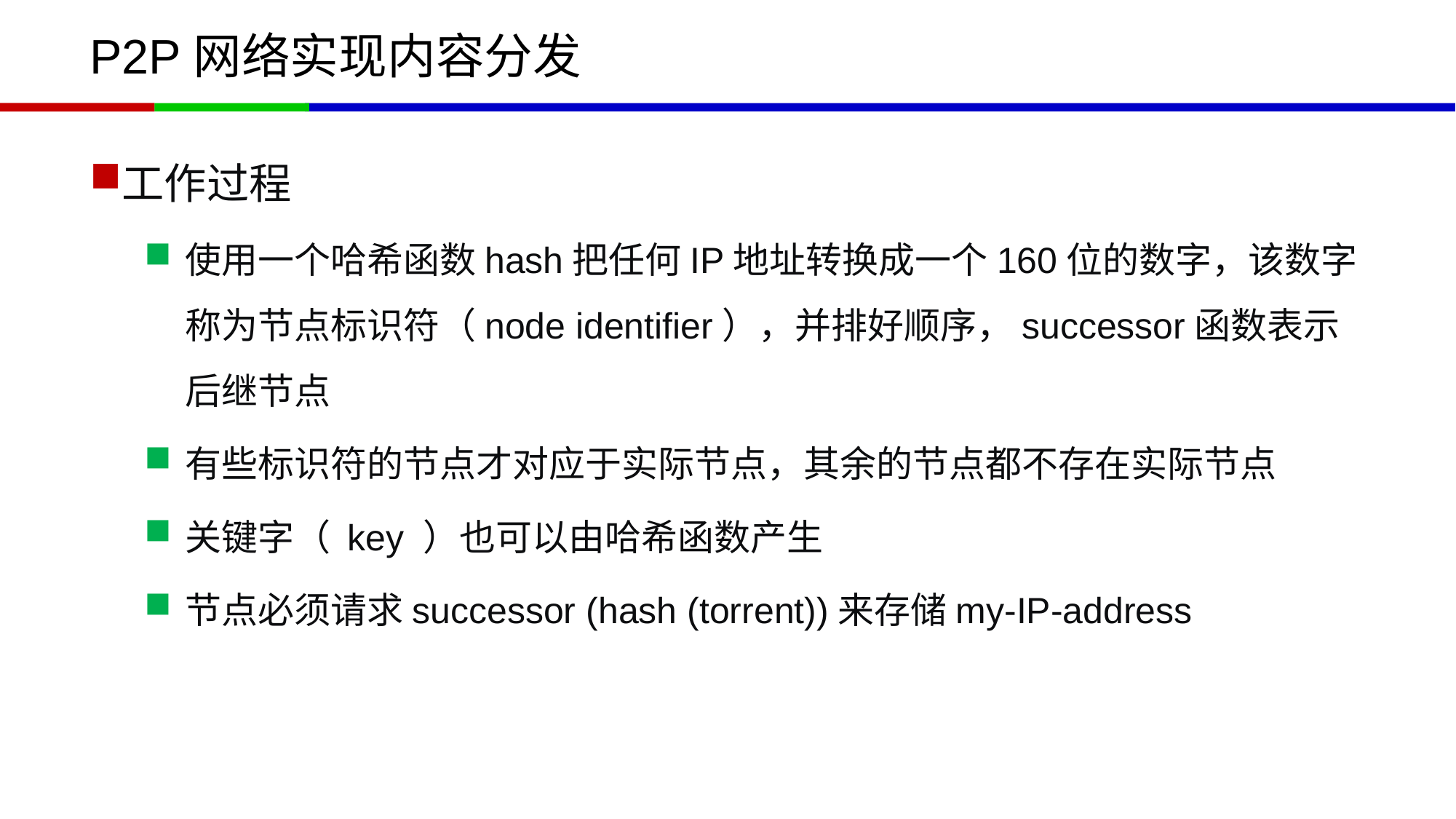

# P2P网络实现内容分发
工作过程
使用一个哈希函数hash把任何IP地址转换成一个160位的数字，该数字称为节点标识符（node identifier），并排好顺序，successor函数表示后继节点
有些标识符的节点才对应于实际节点，其余的节点都不存在实际节点
关键字（ key ）也可以由哈希函数产生
节点必须请求successor (hash (torrent))来存储my-IP-address
181